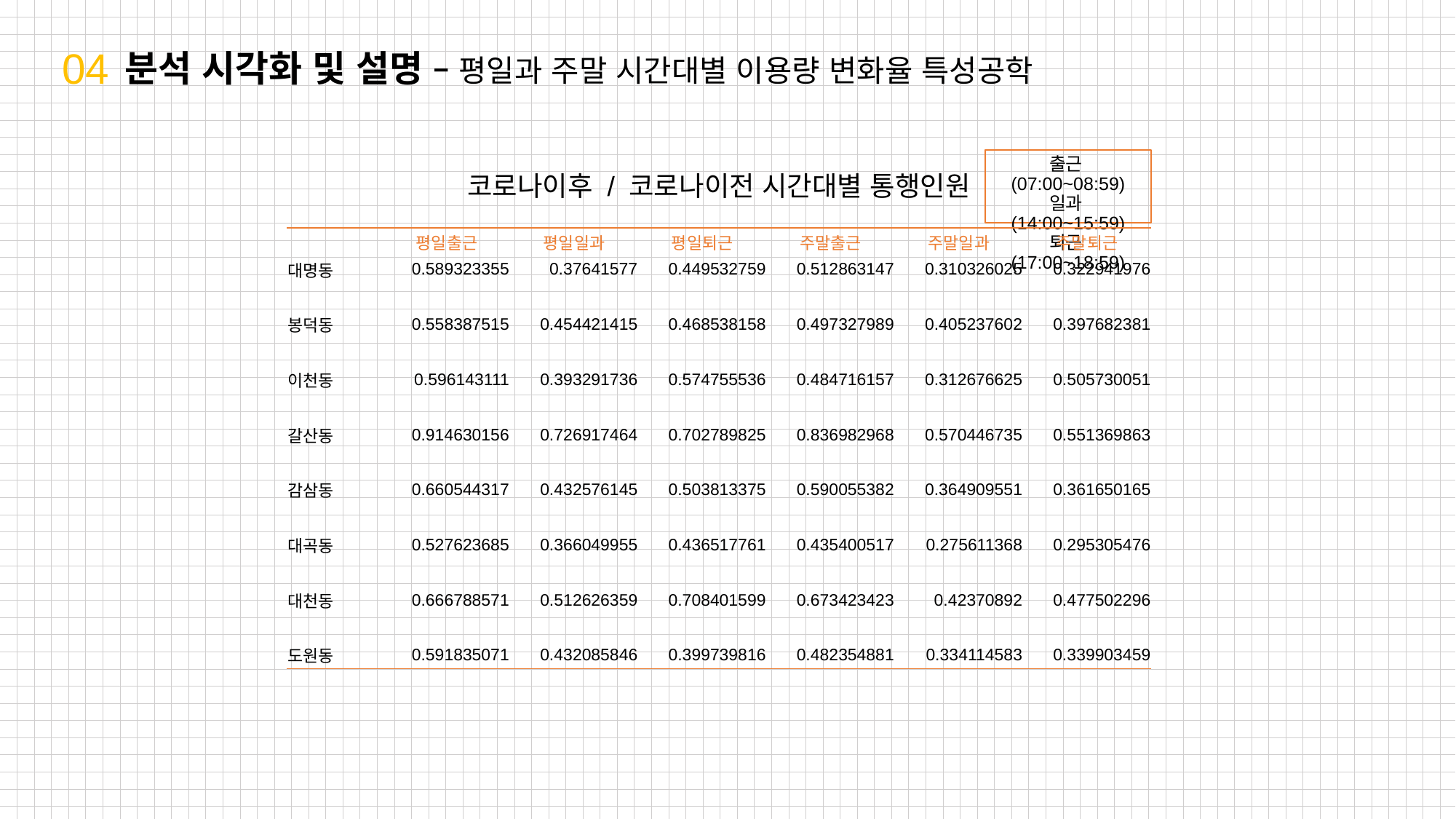

04
분석 시각화 및 설명 – 평일과 주말 시간대별 이용량 변화율 특성공학
출근(07:00~08:59)
일과(14:00~15:59)
퇴근(17:00~18:59)
코로나이후 / 코로나이전 시간대별 통행인원
|  | 평일출근 | 평일일과 | 평일퇴근 | 주말출근 | 주말일과 | 주말퇴근 |
| --- | --- | --- | --- | --- | --- | --- |
| 대명동 | 0.589323355 | 0.37641577 | 0.449532759 | 0.512863147 | 0.310326025 | 0.322941976 |
|  |  |  |  |  |  |  |
| 봉덕동 | 0.558387515 | 0.454421415 | 0.468538158 | 0.497327989 | 0.405237602 | 0.397682381 |
|  |  |  |  |  |  |  |
| 이천동 | 0.596143111 | 0.393291736 | 0.574755536 | 0.484716157 | 0.312676625 | 0.505730051 |
|  |  |  |  |  |  |  |
| 갈산동 | 0.914630156 | 0.726917464 | 0.702789825 | 0.836982968 | 0.570446735 | 0.551369863 |
|  |  |  |  |  |  |  |
| 감삼동 | 0.660544317 | 0.432576145 | 0.503813375 | 0.590055382 | 0.364909551 | 0.361650165 |
|  |  |  |  |  |  |  |
| 대곡동 | 0.527623685 | 0.366049955 | 0.436517761 | 0.435400517 | 0.275611368 | 0.295305476 |
|  |  |  |  |  |  |  |
| 대천동 | 0.666788571 | 0.512626359 | 0.708401599 | 0.673423423 | 0.42370892 | 0.477502296 |
|  |  |  |  |  |  |  |
| 도원동 | 0.591835071 | 0.432085846 | 0.399739816 | 0.482354881 | 0.334114583 | 0.339903459 |
코로나
코로나